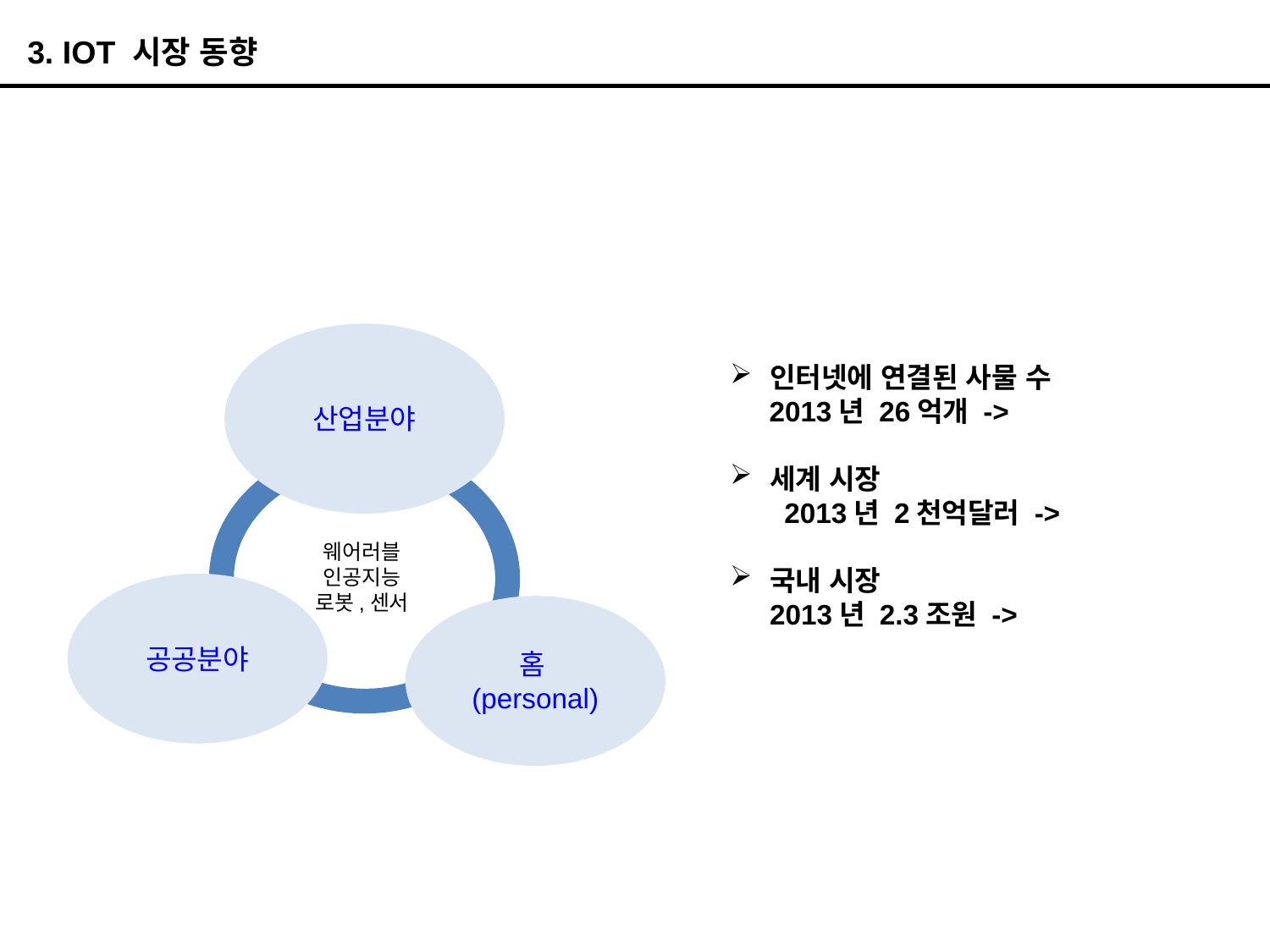

3. IOT 시장 동향
산업분야
인터넷에 연결된 사물 수
     2013년 26억개 ->

세계 시장
 2013년 2천억달러 ->

국내 시장
2013년 2.3조원 ->

웨어러블
인공지능
로봇,센서
공공분야
홈(personal)